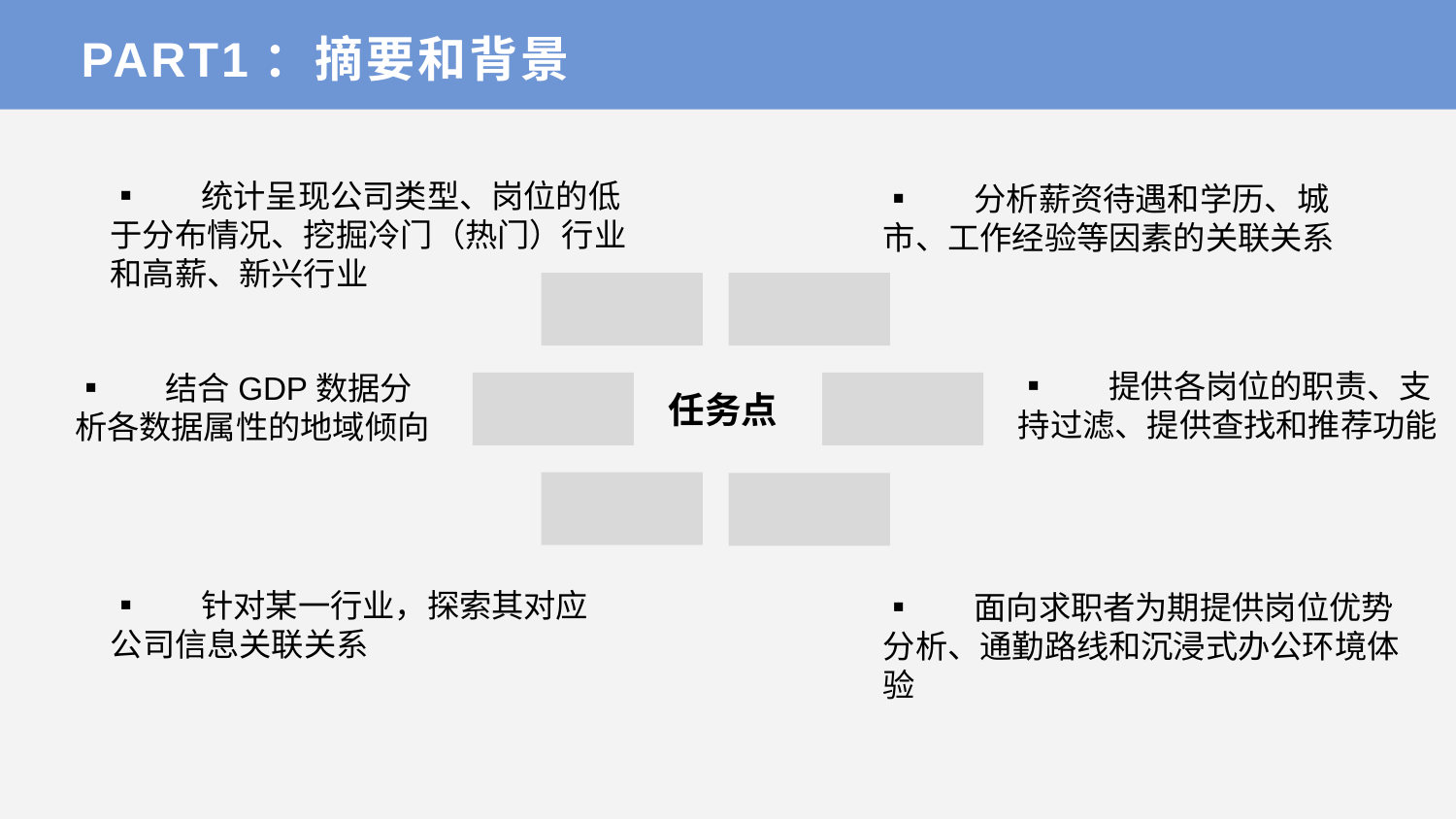

PART1：摘要和背景
▪︎       统计呈现公司类型、岗位的低于分布情况、挖掘冷门（热门）行业和高薪、新兴行业
▪︎       分析薪资待遇和学历、城市、工作经验等因素的关联关系

任务点
▪︎       提供各岗位的职责、支持过滤、提供查找和推荐功能
▪︎       结合GDP数据分析各数据属性的地域倾向
▪︎       针对某一行业，探索其对应公司信息关联关系
▪︎       面向求职者为期提供岗位优势分析、通勤路线和沉浸式办公环境体验